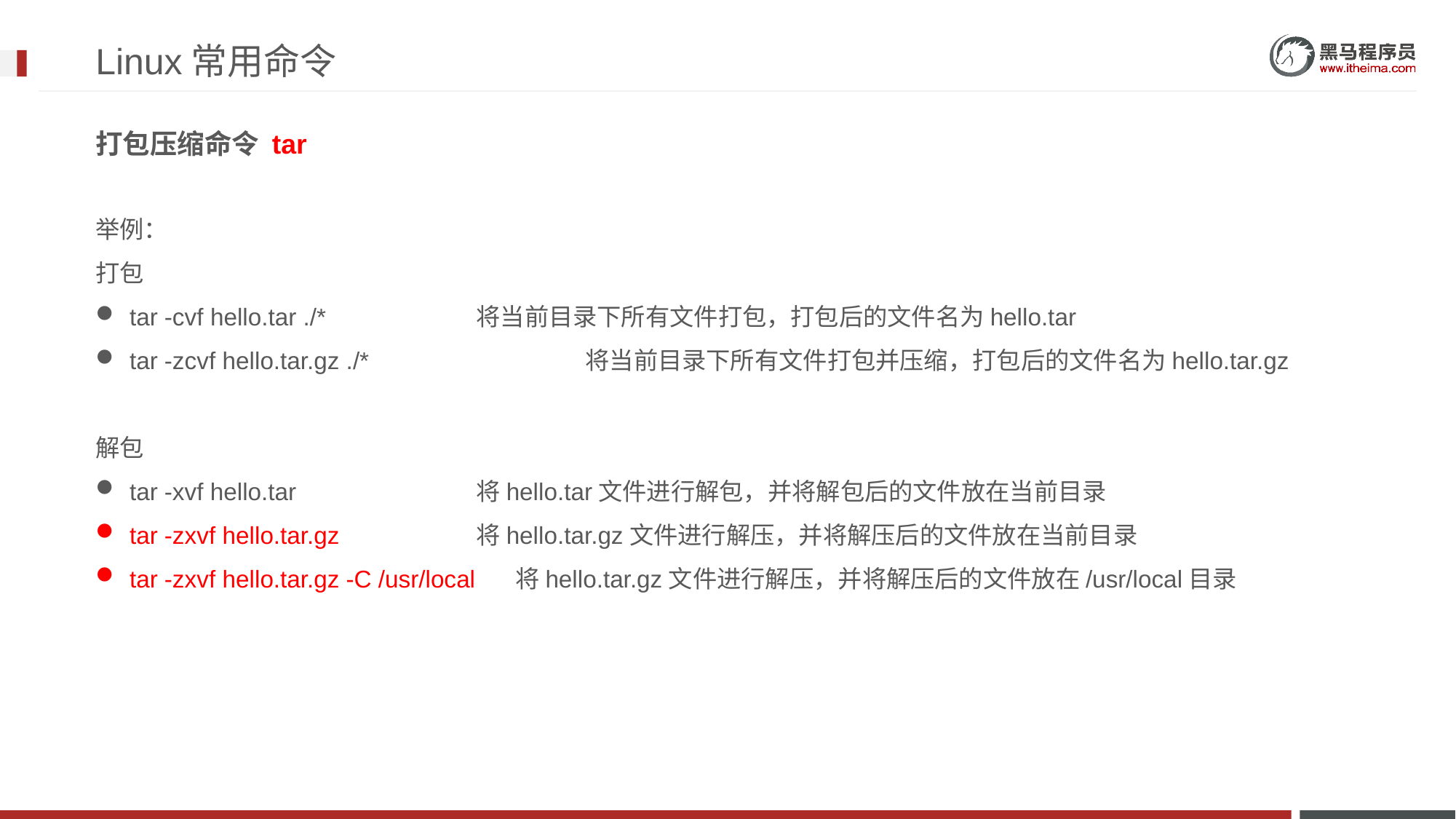

# Linux常用命令
打包压缩命令 tar
举例：
打包
tar -cvf hello.tar ./*		  将当前目录下所有文件打包，打包后的文件名为hello.tar
tar -zcvf hello.tar.gz ./*		  将当前目录下所有文件打包并压缩，打包后的文件名为hello.tar.gz

解包
tar -xvf hello.tar		  将hello.tar文件进行解包，并将解包后的文件放在当前目录
tar -zxvf hello.tar.gz		  将hello.tar.gz文件进行解压，并将解压后的文件放在当前目录
tar -zxvf hello.tar.gz -C /usr/local     将hello.tar.gz文件进行解压，并将解压后的文件放在/usr/local目录